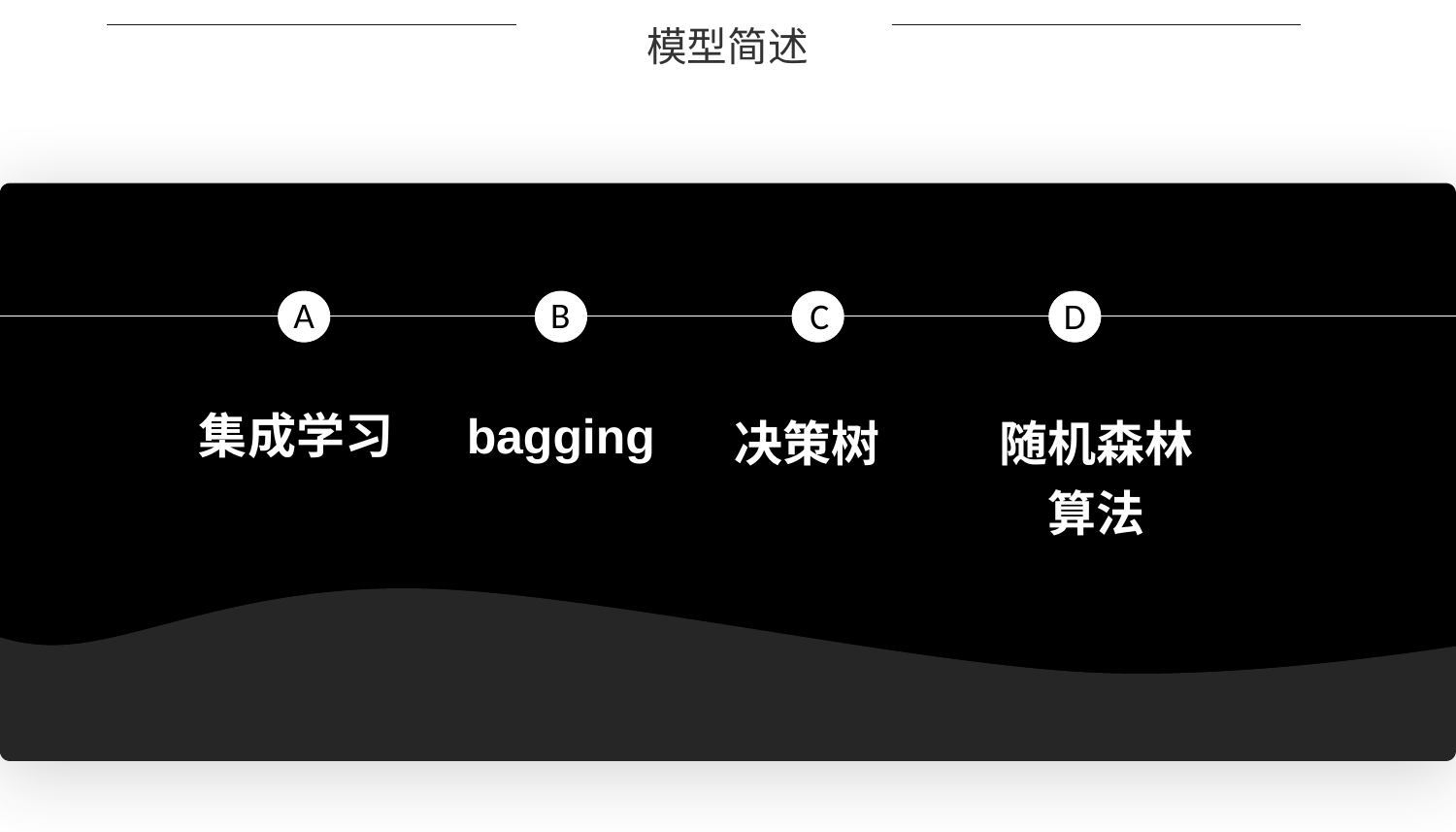

模型简述

A
B
D
C

bagging
集成学习
决策树
随机森林算法